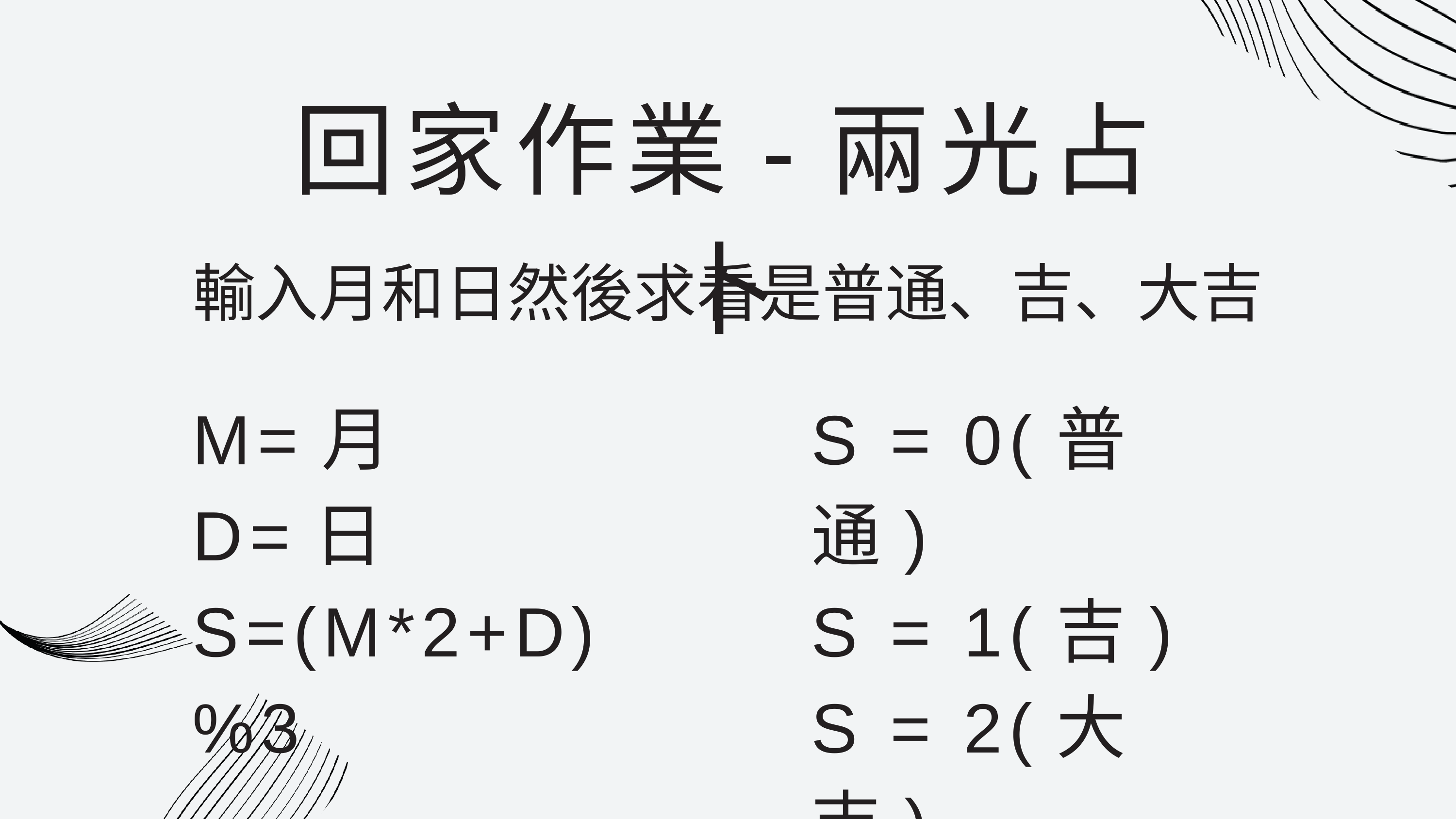

回家作業-兩光占卜
輸入月和日然後求看是普通、吉、大吉
M=月
D=日
S=(M*2+D)%3
S = 0(普通)
S = 1(吉)
S = 2(大吉)